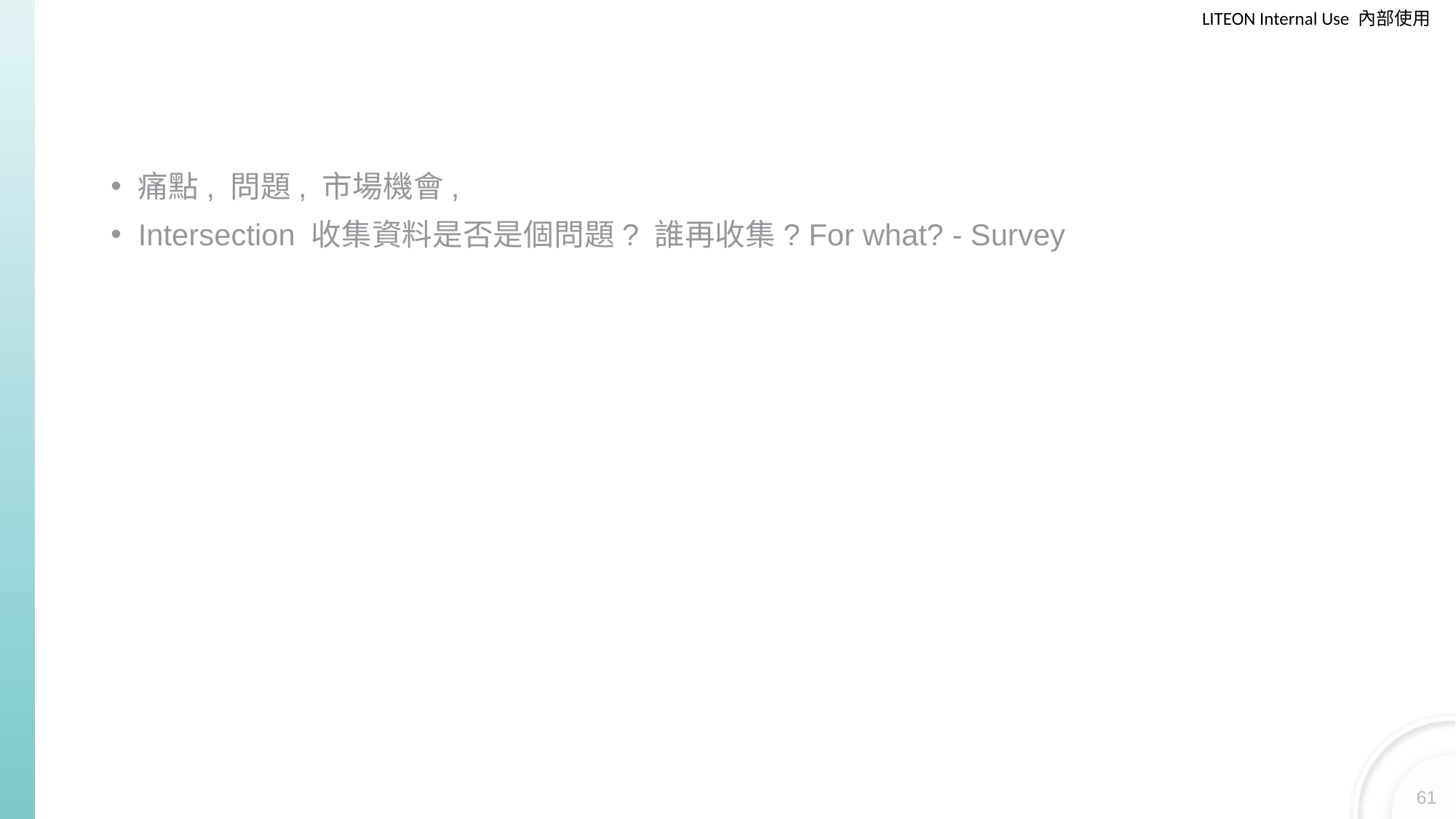

#
痛點, 問題, 市場機會,
Intersection 收集資料是否是個問題? 誰再收集? For what? - Survey

61